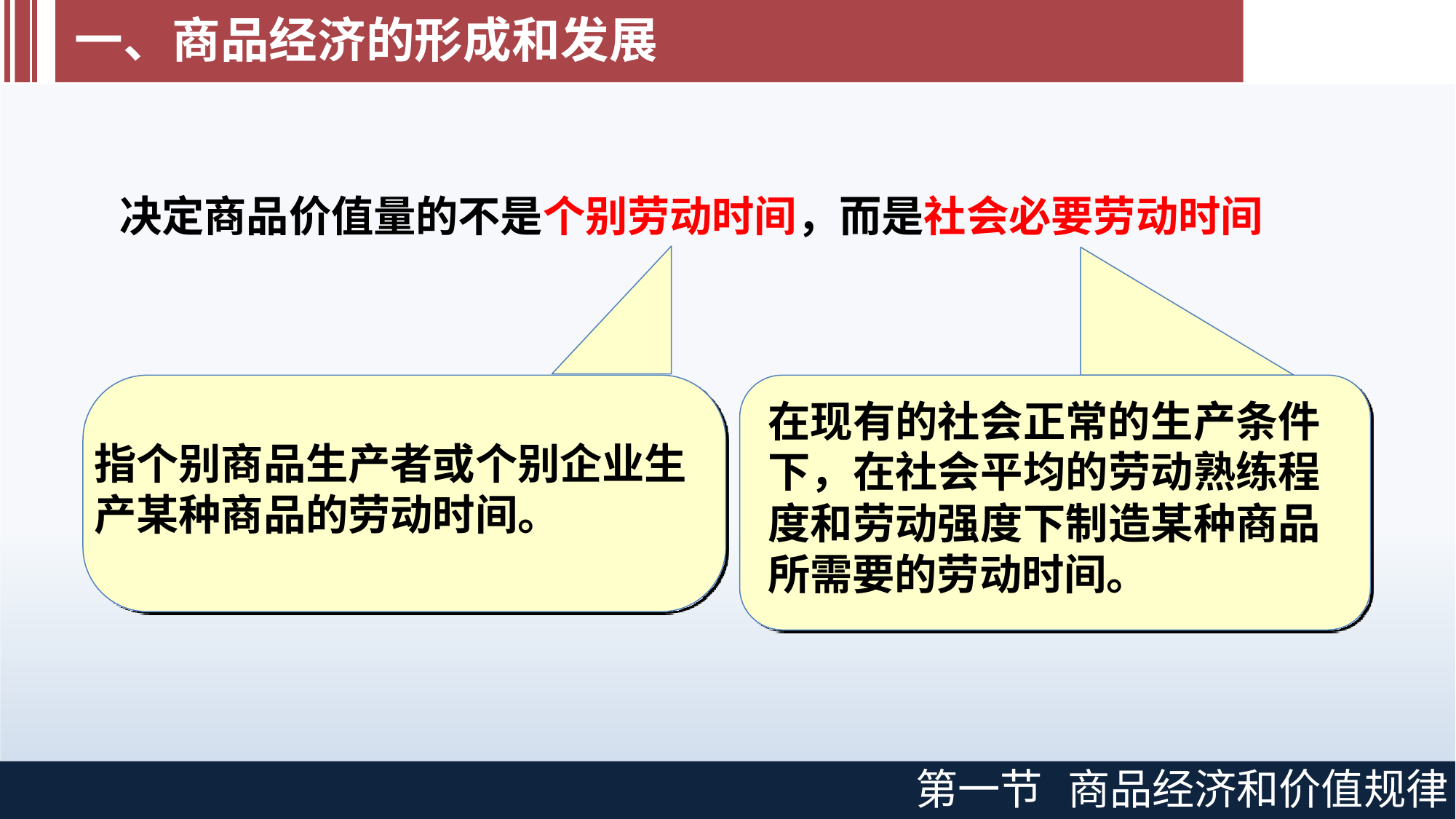

# 一、商品经济的形成和发展

决定商品价值量的不是个别劳动时间，而是社会必要劳动时间

在现有的社会正常的生产条件 下，在社会平均的劳动熟练程 度和劳动强度下制造某种商品 所需要的劳动时间。
指个别商品生产者或个别企业生 产某种商品的劳动时间。
第一节
商品经济和价值规律